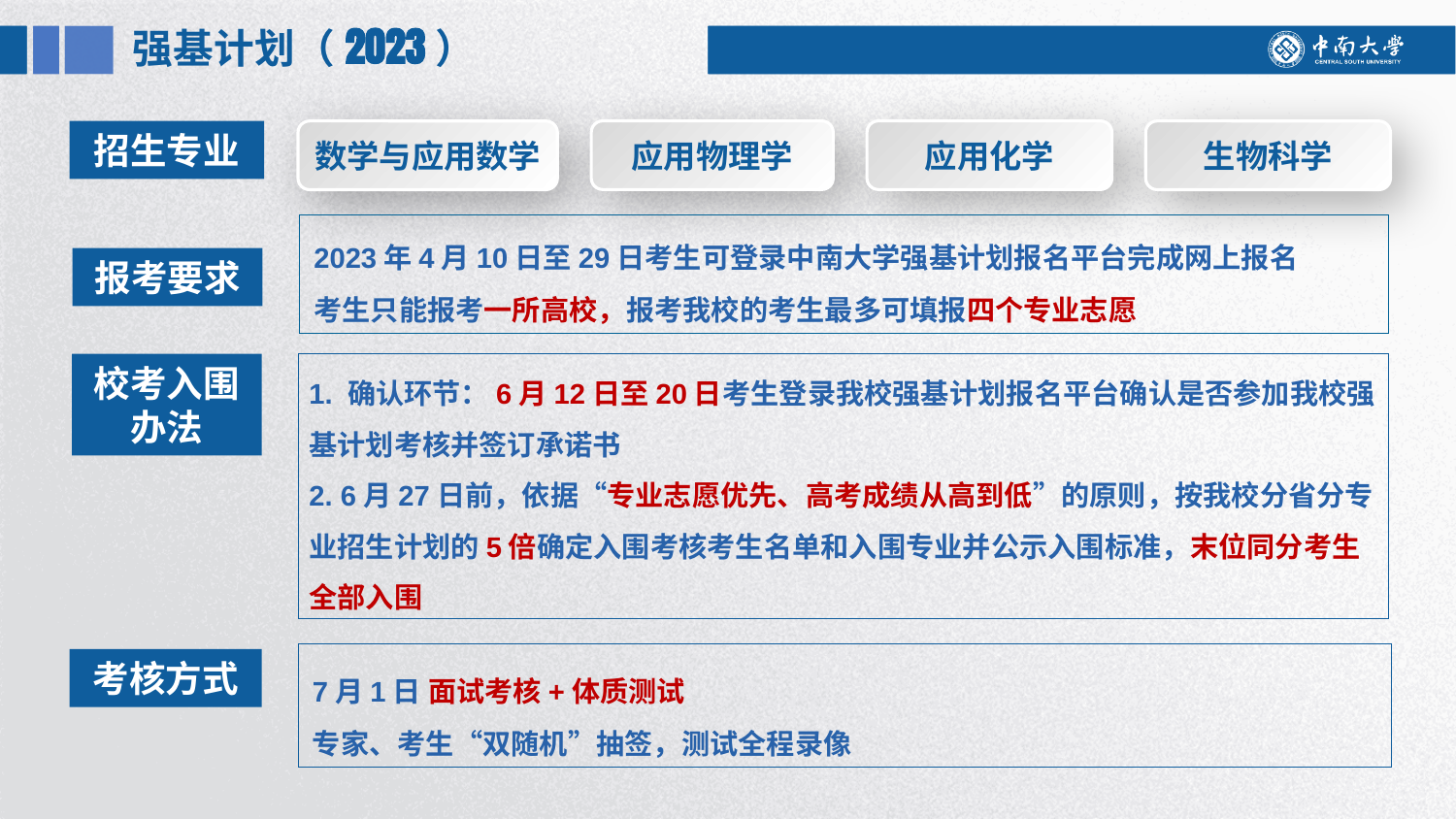

强基计划（2023）
招生专业
应用物理学
应用化学
数学与应用数学
生物科学
2023年4月10日至29日考生可登录中南大学强基计划报名平台完成网上报名
考生只能报考一所高校，报考我校的考生最多可填报四个专业志愿
报考要求
校考入围办法
1. 确认环节：6月12日至20日考生登录我校强基计划报名平台确认是否参加我校强基计划考核并签订承诺书
2. 6月27日前，依据“专业志愿优先、高考成绩从高到低”的原则，按我校分省分专业招生计划的5倍确定入围考核考生名单和入围专业并公示入围标准，末位同分考生全部入围
7月1日 面试考核+体质测试
专家、考生“双随机”抽签，测试全程录像
考核方式